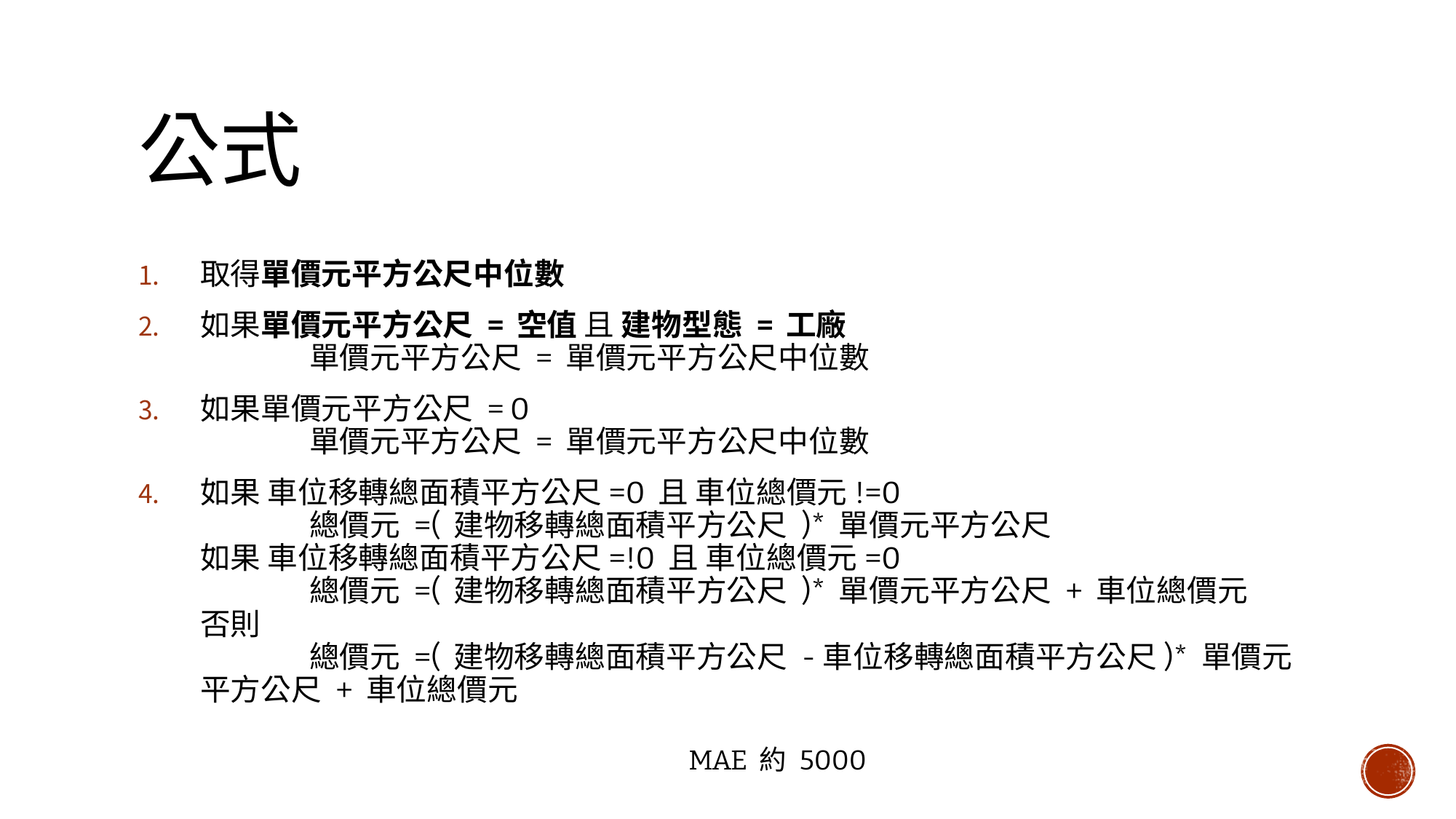

# 公式
取得單價元平方公尺中位數
如果單價元平方公尺 = 空值 且 建物型態 = 工廠
	單價元平方公尺 = 單價元平方公尺中位數
如果單價元平方公尺 = 0
	單價元平方公尺 = 單價元平方公尺中位數
如果 車位移轉總面積平方公尺=0 且 車位總價元!=0
	總價元 =( 建物移轉總面積平方公尺 )* 單價元平方公尺
如果 車位移轉總面積平方公尺=!0 且 車位總價元=0
	總價元 =( 建物移轉總面積平方公尺 )* 單價元平方公尺 + 車位總價元
否則
	總價元 =( 建物移轉總面積平方公尺 -車位移轉總面積平方公尺)* 單價元平方公尺 + 車位總價元

MAE 約 5000